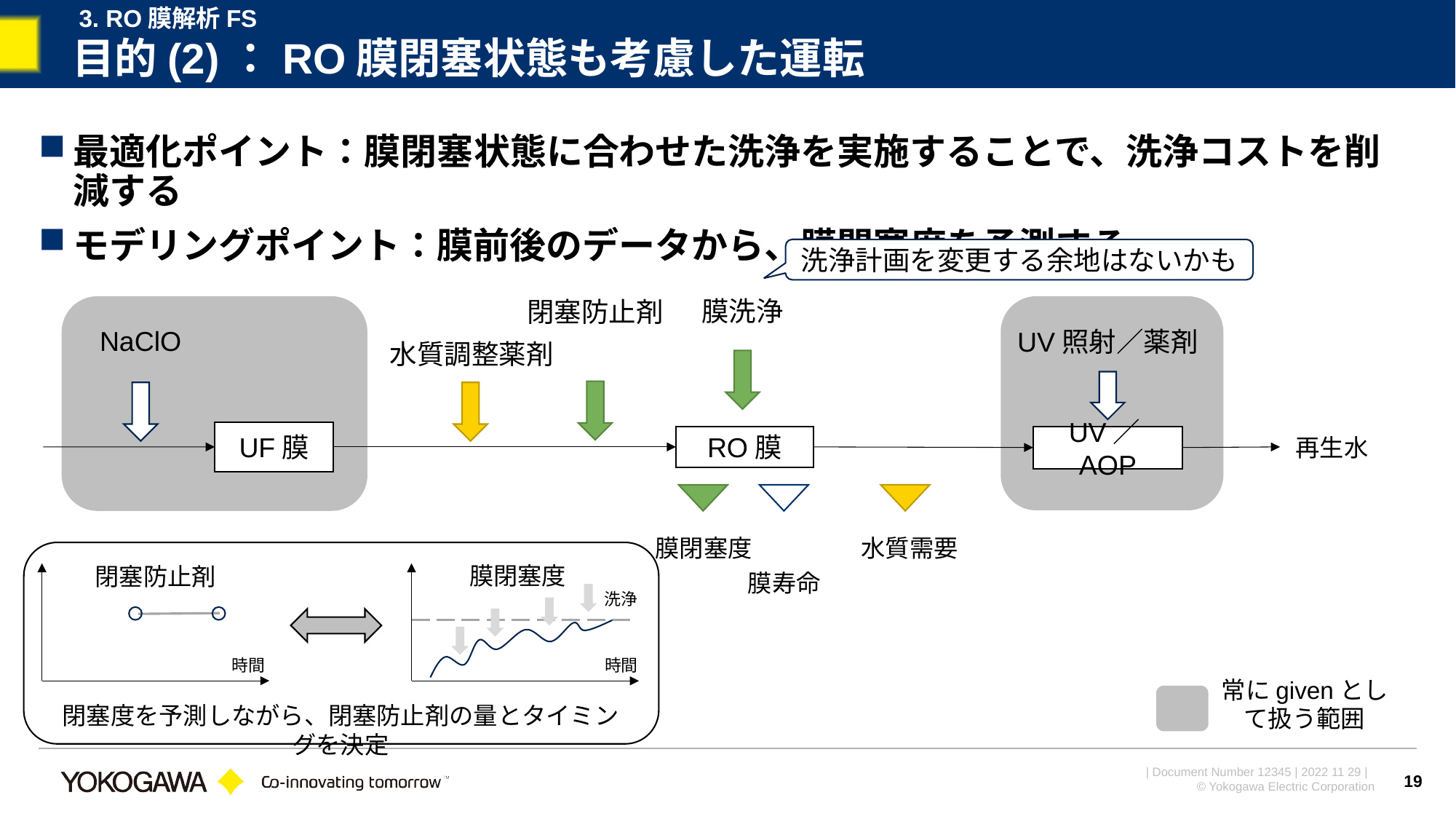

3. RO膜解析FS
# 目的(2)：RO膜閉塞状態も考慮した運転
最適化ポイント：膜閉塞状態に合わせた洗浄を実施することで、洗浄コストを削減する
モデリングポイント：膜前後のデータから、膜閉塞度を予測する
洗浄計画を変更する余地はないかも
膜洗浄
閉塞防止剤

NaClO
UV照射／薬剤
水質調整薬剤

UF膜
UV／AOP
RO膜
再生水

膜閉塞度
水質需要

膜閉塞度
閉塞防止剤
膜寿命
洗浄

時間
時間
常にgivenとして扱う範囲

閉塞度を予測しながら、閉塞防止剤の量とタイミングを決定
19